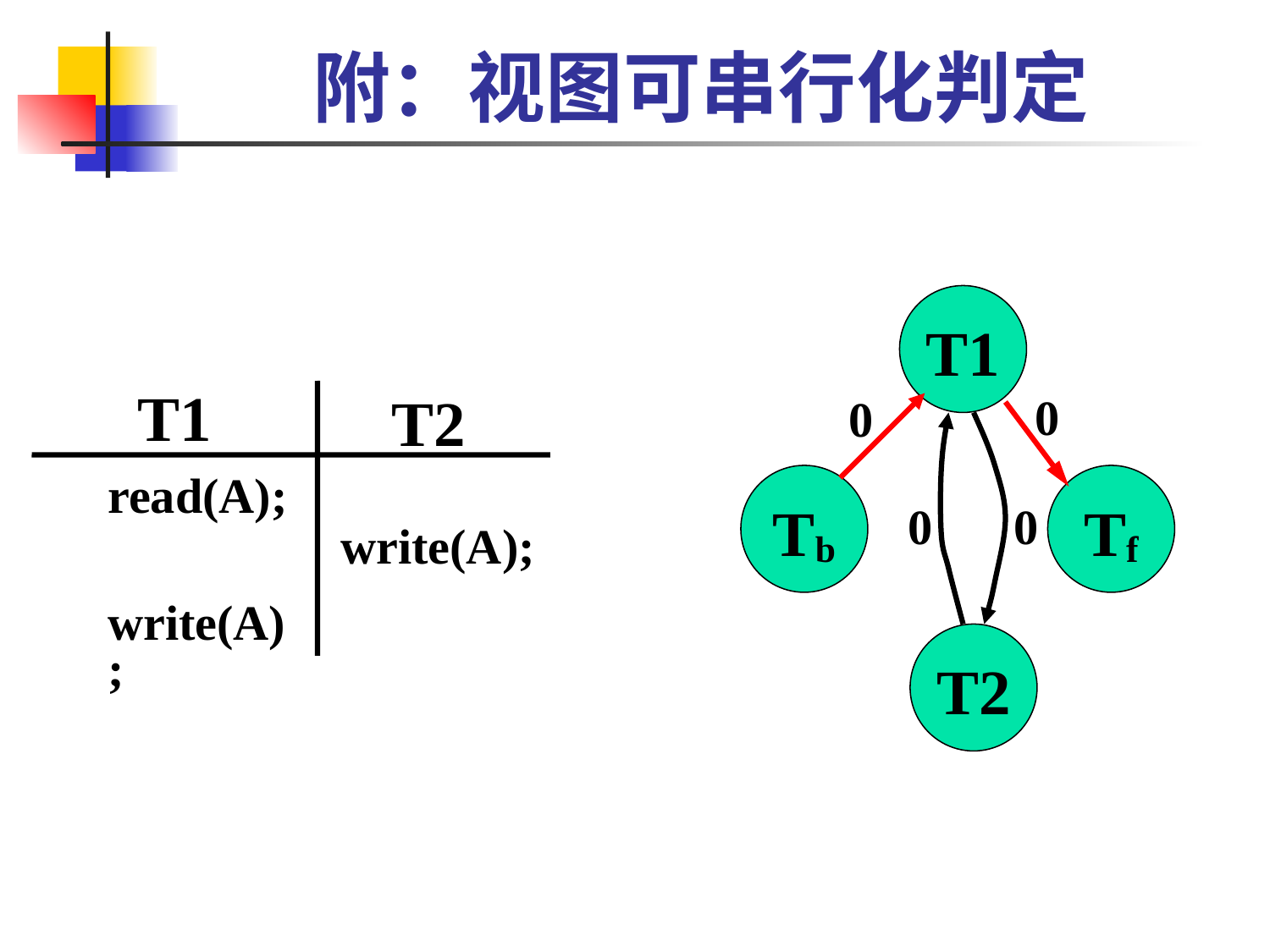

# 附：视图可串行化判定

T1
T1
T2

0

0

0

0

read(A);
Tb
Tf
write(A);
write(A);

T2